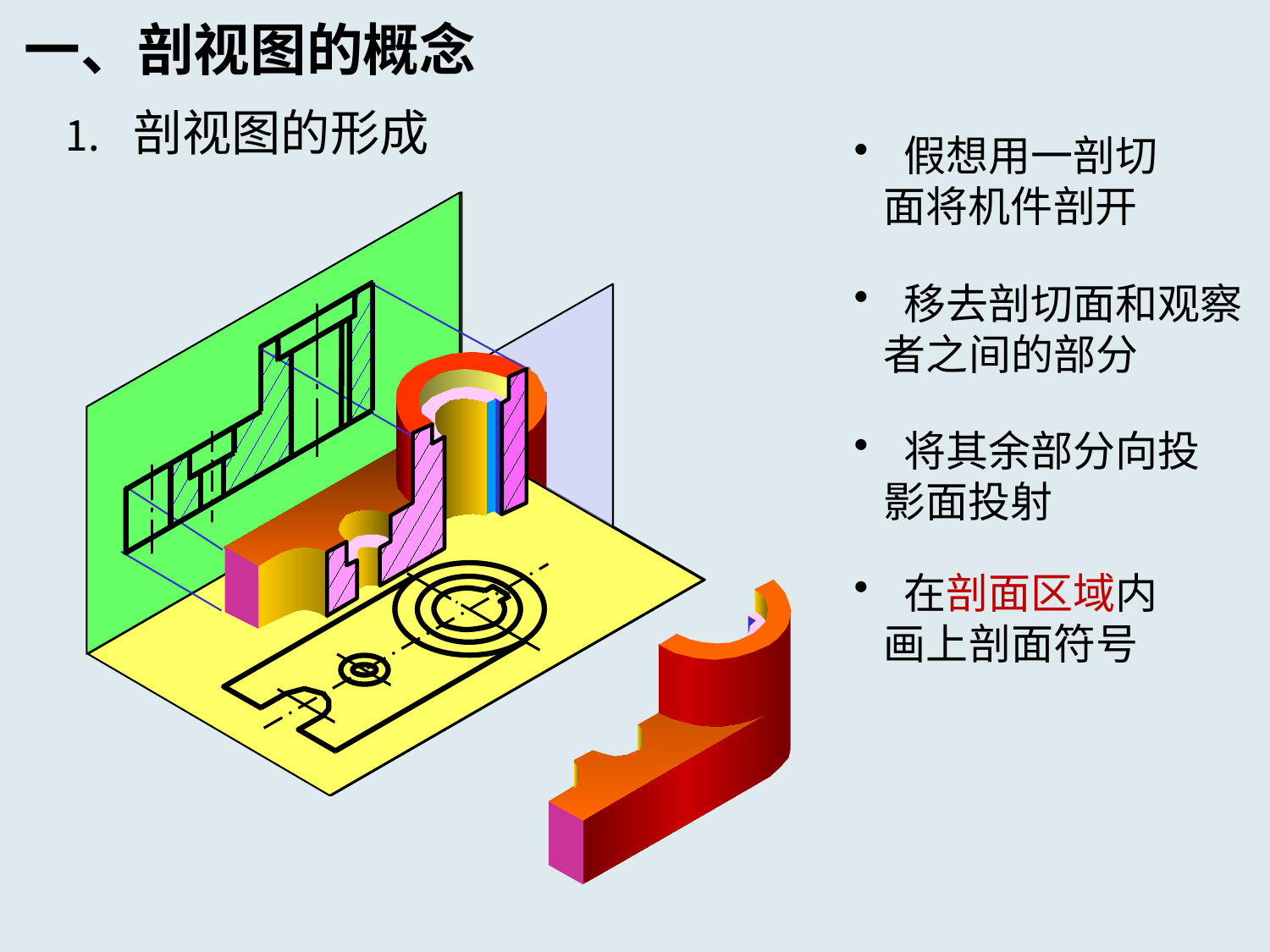

一、剖视图的概念
⒈  剖视图的形成
 假想用一剖切面将机件剖开

 移去剖切面和观察者之间的部分

 将其余部分向投影面投射
 在剖面区域内画上剖面符号